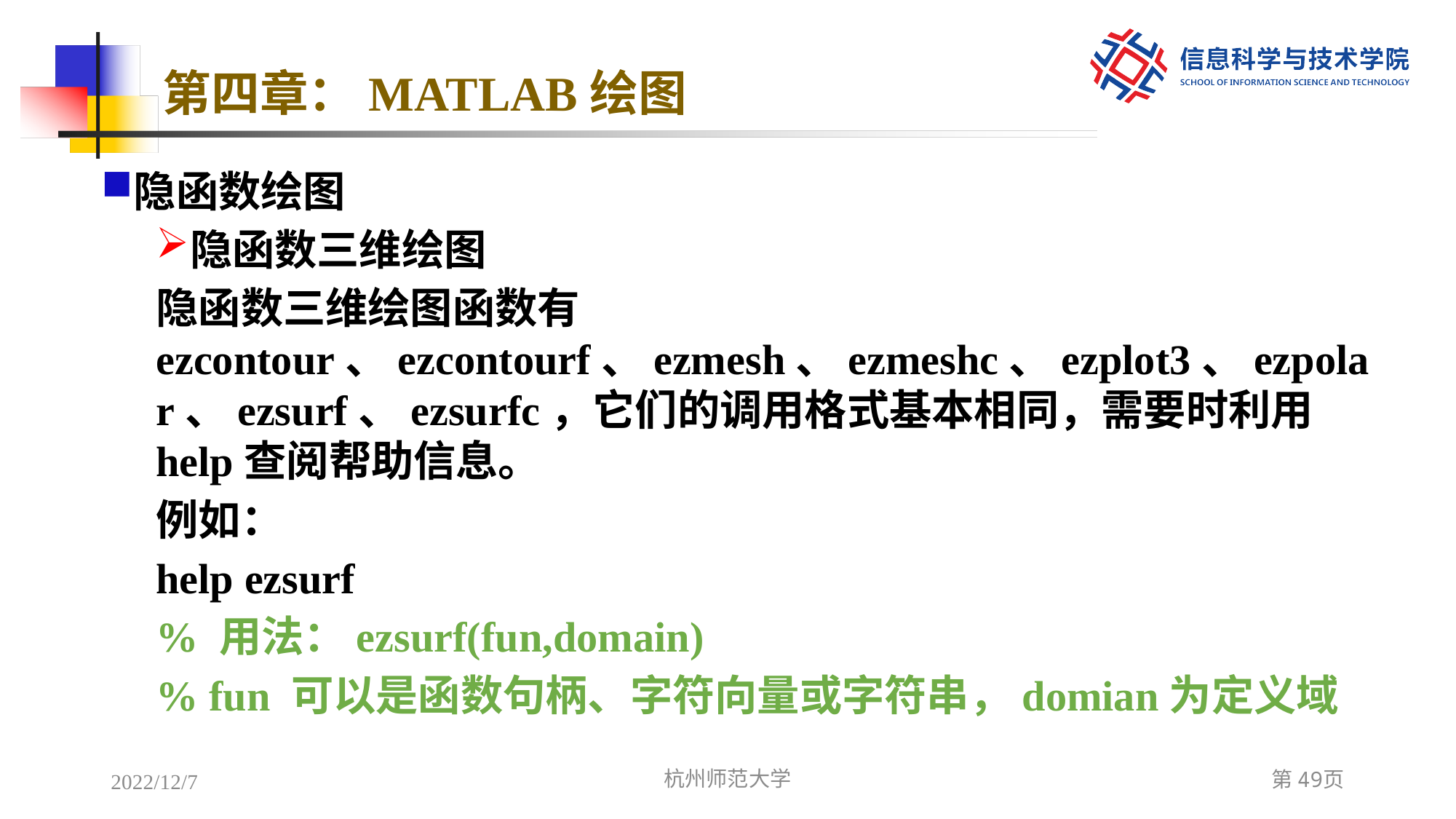

# 第四章：MATLAB绘图
隐函数绘图
隐函数三维绘图
隐函数三维绘图函数有ezcontour、ezcontourf、ezmesh、ezmeshc、ezplot3、ezpolar、ezsurf、ezsurfc，它们的调用格式基本相同，需要时利用help查阅帮助信息。
例如：
help ezsurf
% 用法：ezsurf(fun,domain)
% fun 可以是函数句柄、字符向量或字符串，domian为定义域
2022/12/7
杭州师范大学
第49页